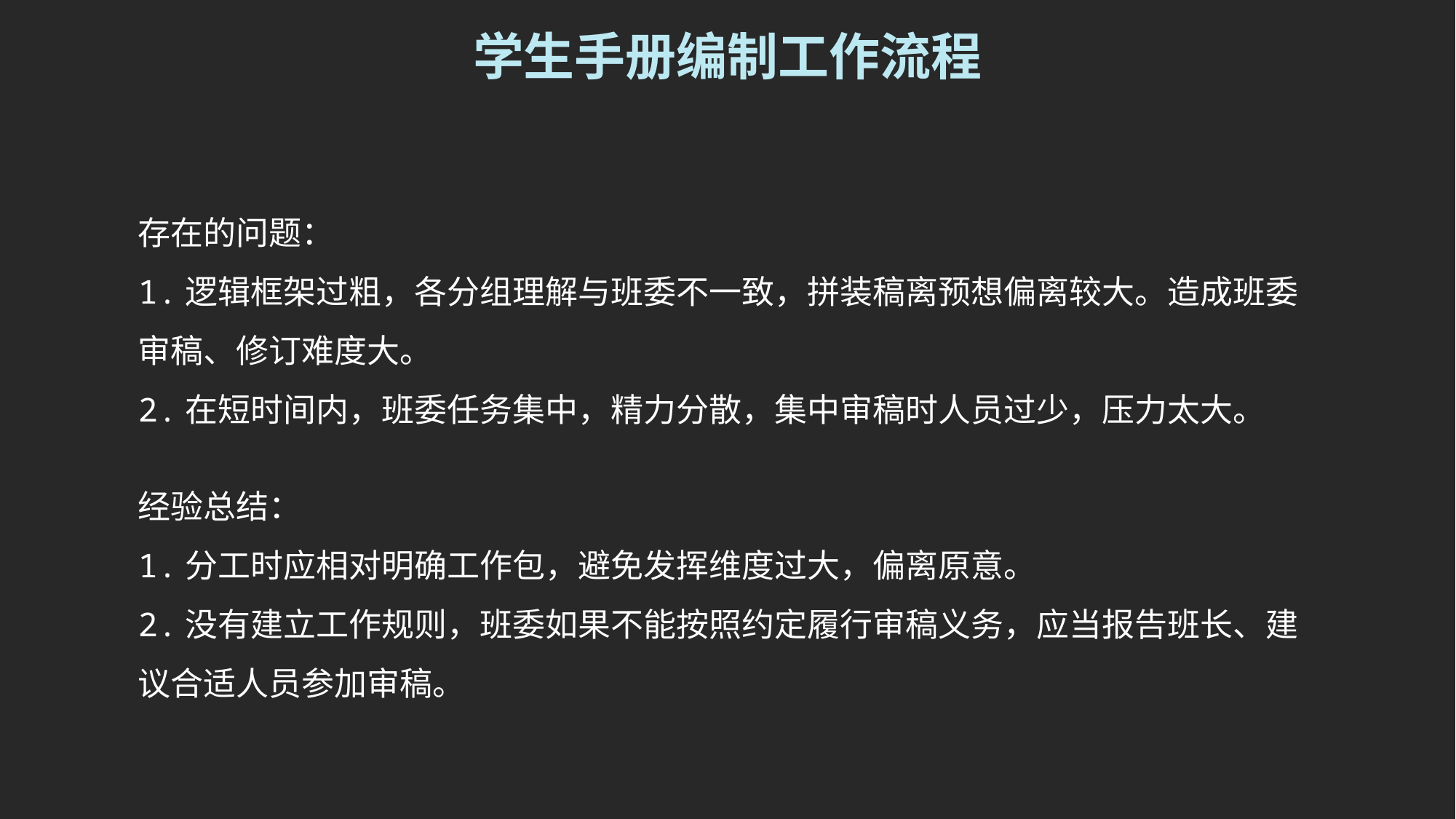

学生手册编制工作流程
存在的问题：
1.逻辑框架过粗，各分组理解与班委不一致，拼装稿离预想偏离较大。造成班委审稿、修订难度大。
2.在短时间内，班委任务集中，精力分散，集中审稿时人员过少，压力太大。
经验总结：
1.分工时应相对明确工作包，避免发挥维度过大，偏离原意。
2.没有建立工作规则，班委如果不能按照约定履行审稿义务，应当报告班长、建议合适人员参加审稿。